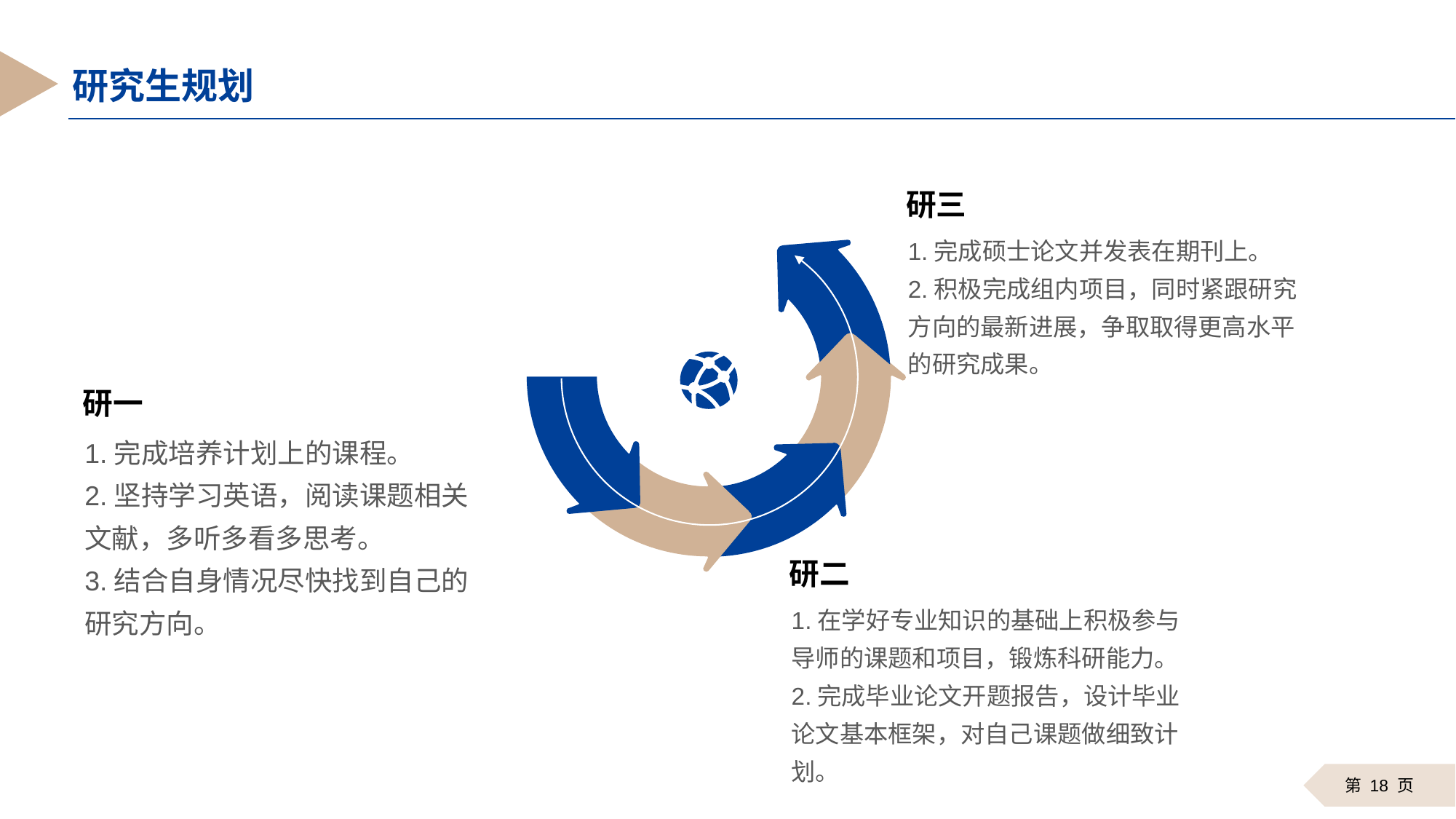

研究生规划
研三
1.完成硕士论文并发表在期刊上。
2.积极完成组内项目，同时紧跟研究方向的最新进展，争取取得更高水平的研究成果。

研一
1.完成培养计划上的课程。
2.坚持学习英语，阅读课题相关文献，多听多看多思考。
3.结合自身情况尽快找到自己的研究方向。

研二
1.在学好专业知识的基础上积极参与导师的课题和项目，锻炼科研能力。
2.完成毕业论文开题报告，设计毕业论文基本框架，对自己课题做细致计划。